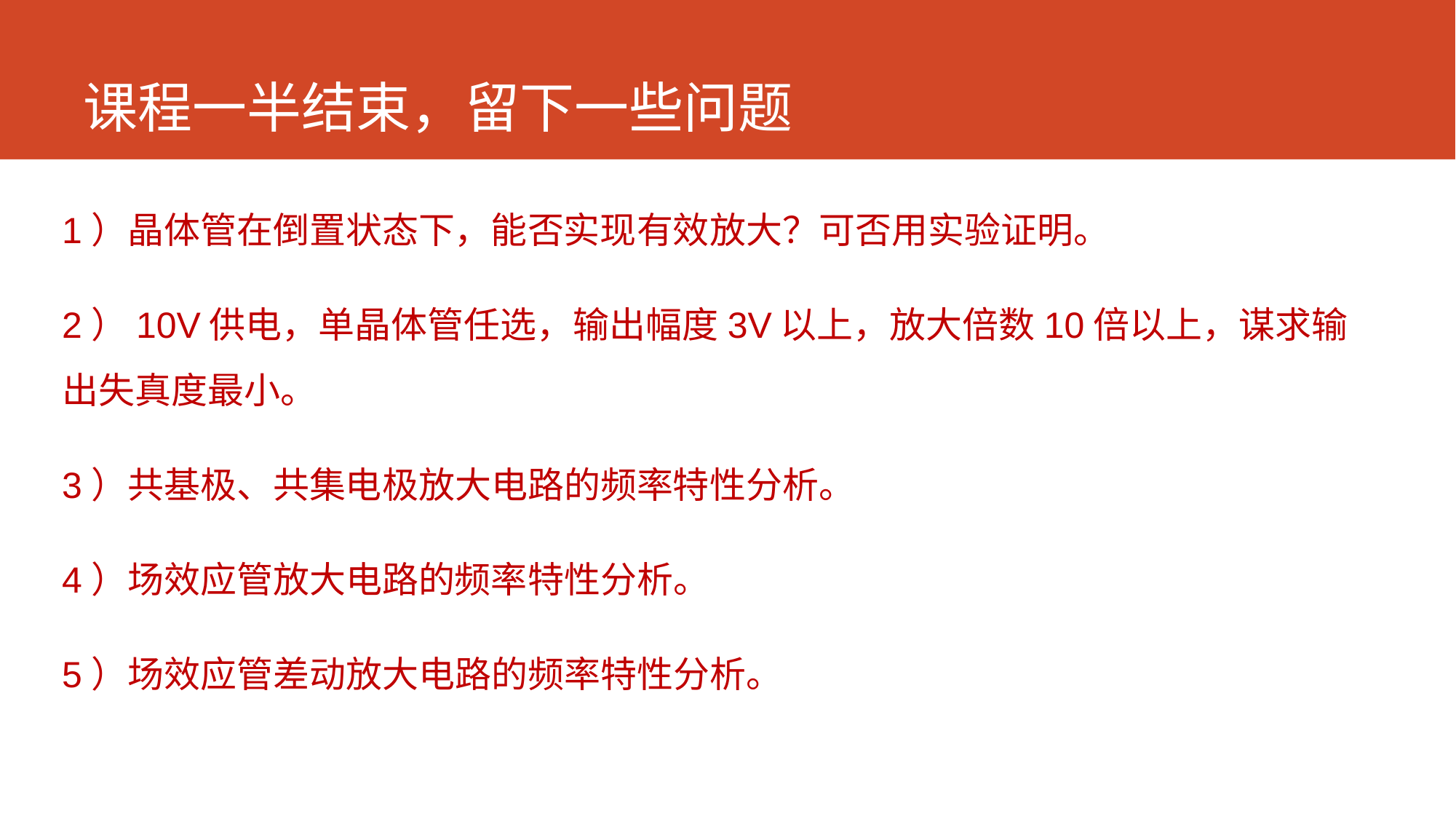

# 课程一半结束，留下一些问题
1）晶体管在倒置状态下，能否实现有效放大？可否用实验证明。
2）10V供电，单晶体管任选，输出幅度3V以上，放大倍数10倍以上，谋求输出失真度最小。
3）共基极、共集电极放大电路的频率特性分析。
4）场效应管放大电路的频率特性分析。
5）场效应管差动放大电路的频率特性分析。